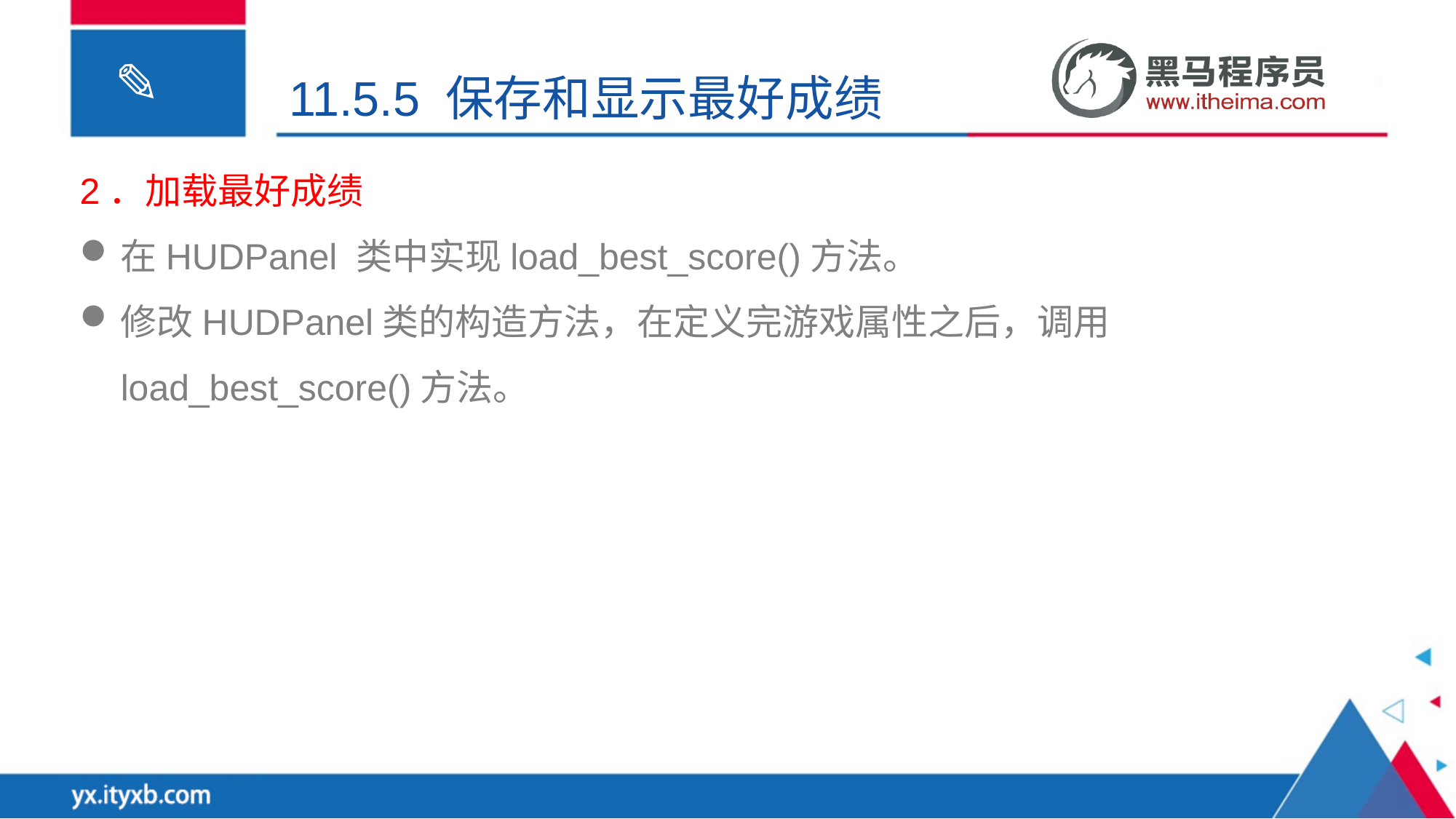

11.5.5 保存和显示最好成绩
2．加载最好成绩
在HUDPanel 类中实现load_best_score()方法。
修改HUDPanel类的构造方法，在定义完游戏属性之后，调用 load_best_score()方法。